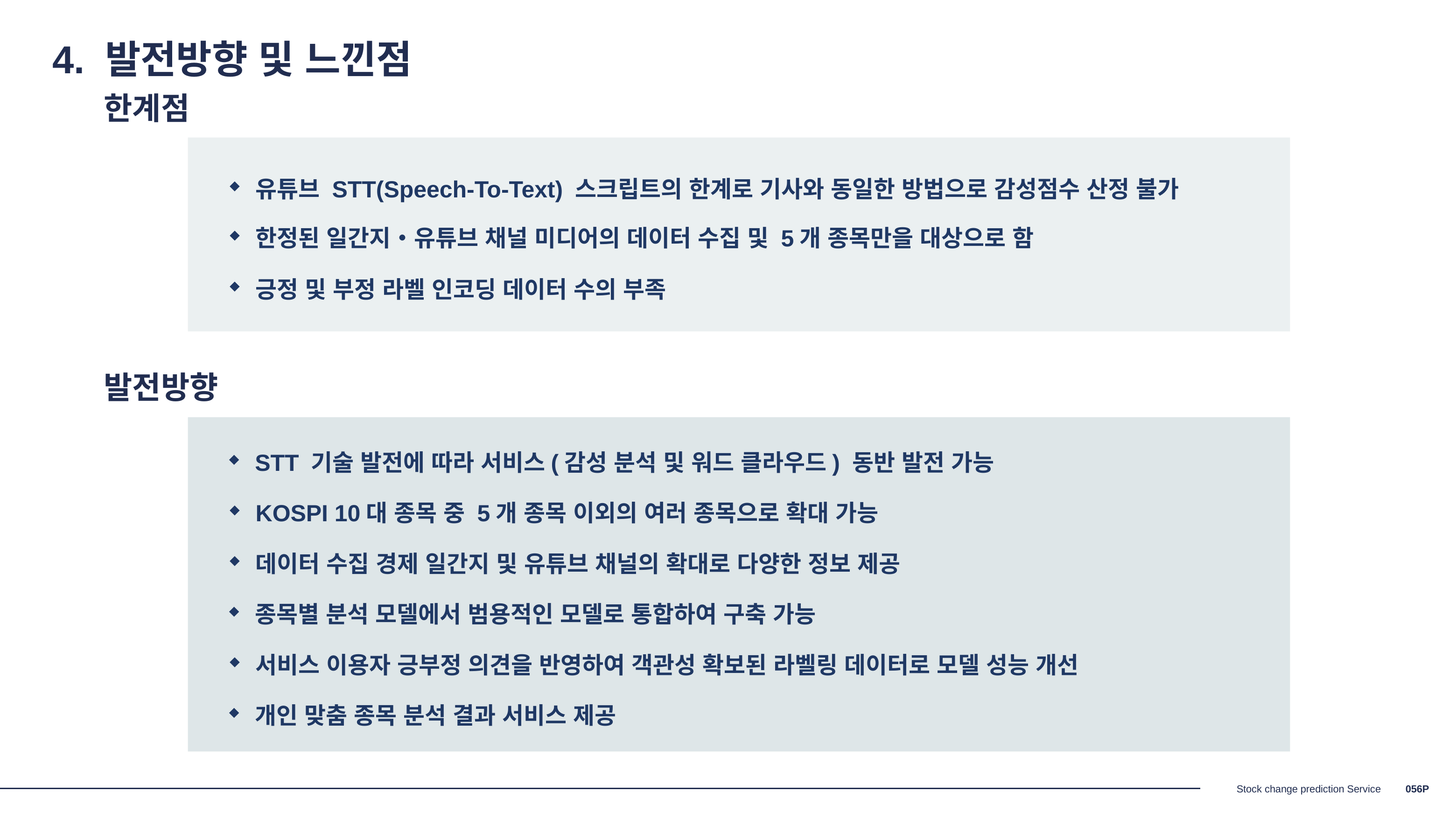

4. 발전방향 및 느낀점
한계점

유튜브 STT(Speech-To-Text) 스크립트의 한계로 기사와 동일한 방법으로 감성점수 산정 불가

한정된 일간지‧유튜브 채널 미디어의 데이터 수집 및 5개 종목만을 대상으로 함

긍정 및 부정 라벨 인코딩 데이터 수의 부족

발전방향

STT 기술 발전에 따라 서비스(감성 분석 및 워드 클라우드) 동반 발전 가능

KOSPI 10대 종목 중 5개 종목 이외의 여러 종목으로 확대 가능

데이터 수집 경제 일간지 및 유튜브 채널의 확대로 다양한 정보 제공

종목별 분석 모델에서 범용적인 모델로 통합하여 구축 가능

서비스 이용자 긍부정 의견을 반영하여 객관성 확보된 라벨링 데이터로 모델 성능 개선

개인 맞춤 종목 분석 결과 서비스 제공

056P
Stock change prediction Service